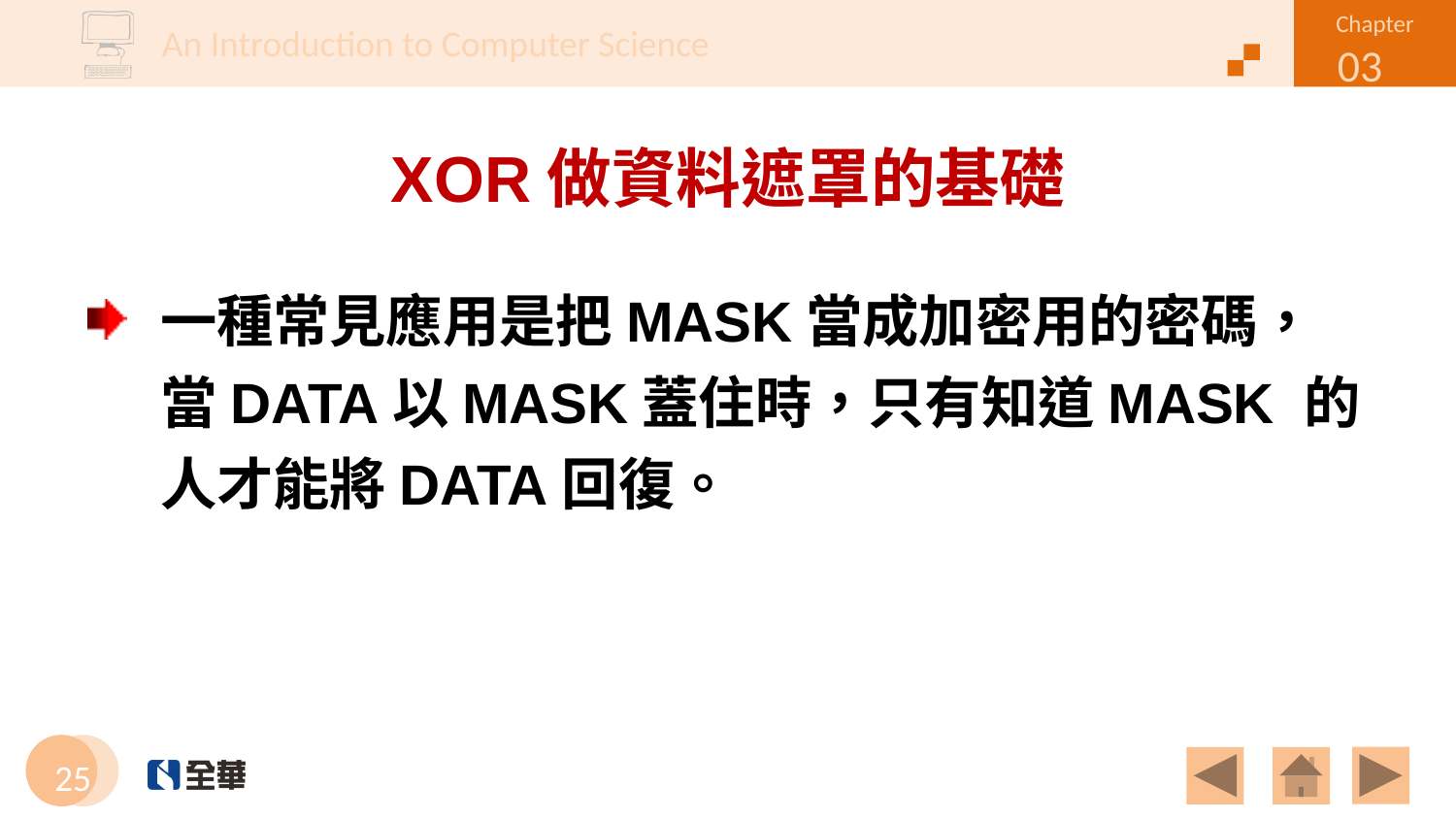

# XOR做資料遮罩的基礎
一種常見應用是把MASK當成加密用的密碼，當DATA以MASK蓋住時，只有知道MASK 的人才能將DATA回復。